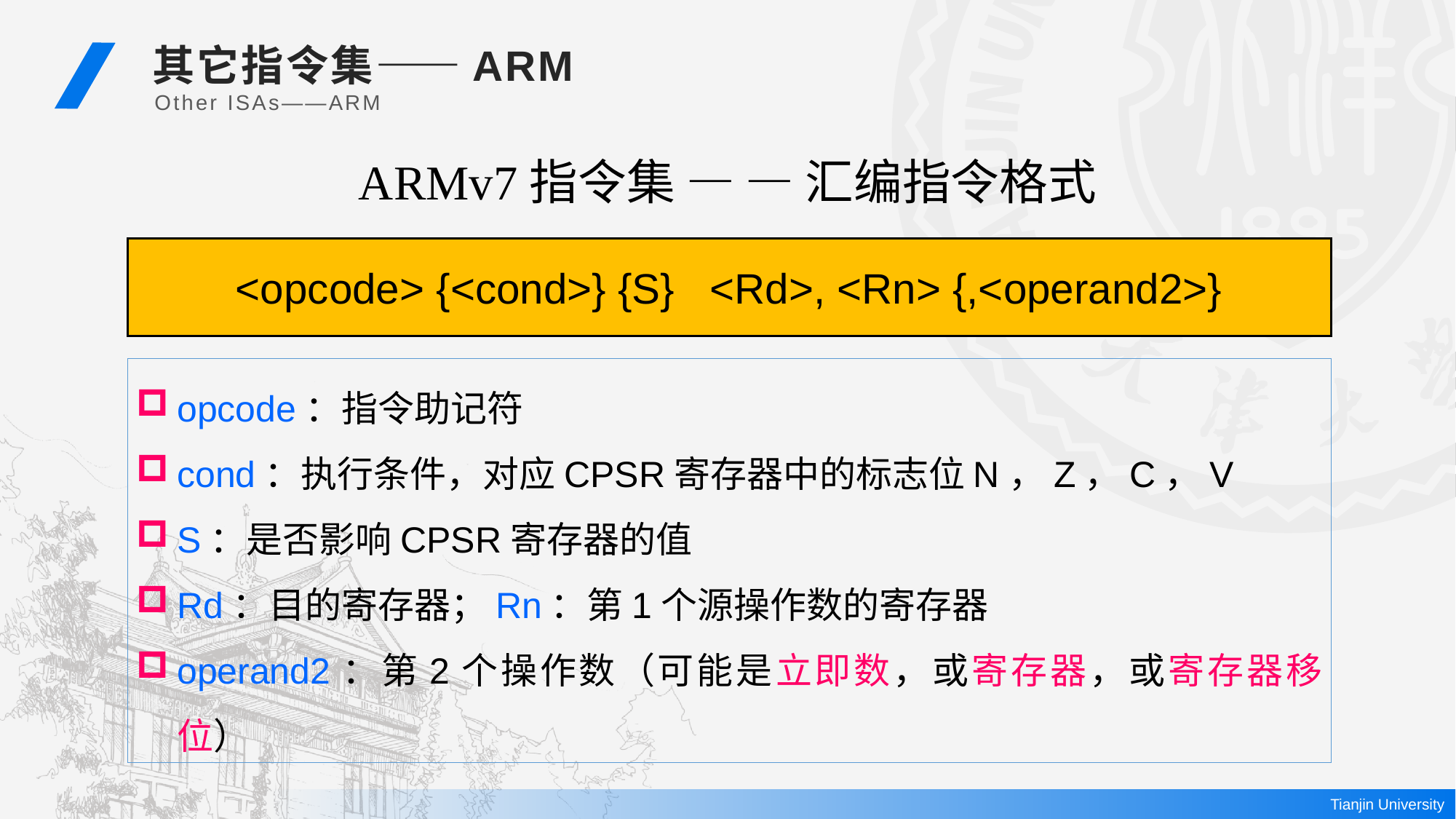

其它指令集——ARM
Other ISAs——ARM
ARMv7指令集 — — 汇编指令格式
<opcode> {<cond>} {S}   <Rd>, <Rn> {,<operand2>}
opcode：指令助记符
cond：执行条件，对应CPSR寄存器中的标志位N，Z，C，V
S：是否影响CPSR寄存器的值
Rd：目的寄存器；Rn：第1个源操作数的寄存器
operand2：第2个操作数（可能是立即数，或寄存器，或寄存器移位）